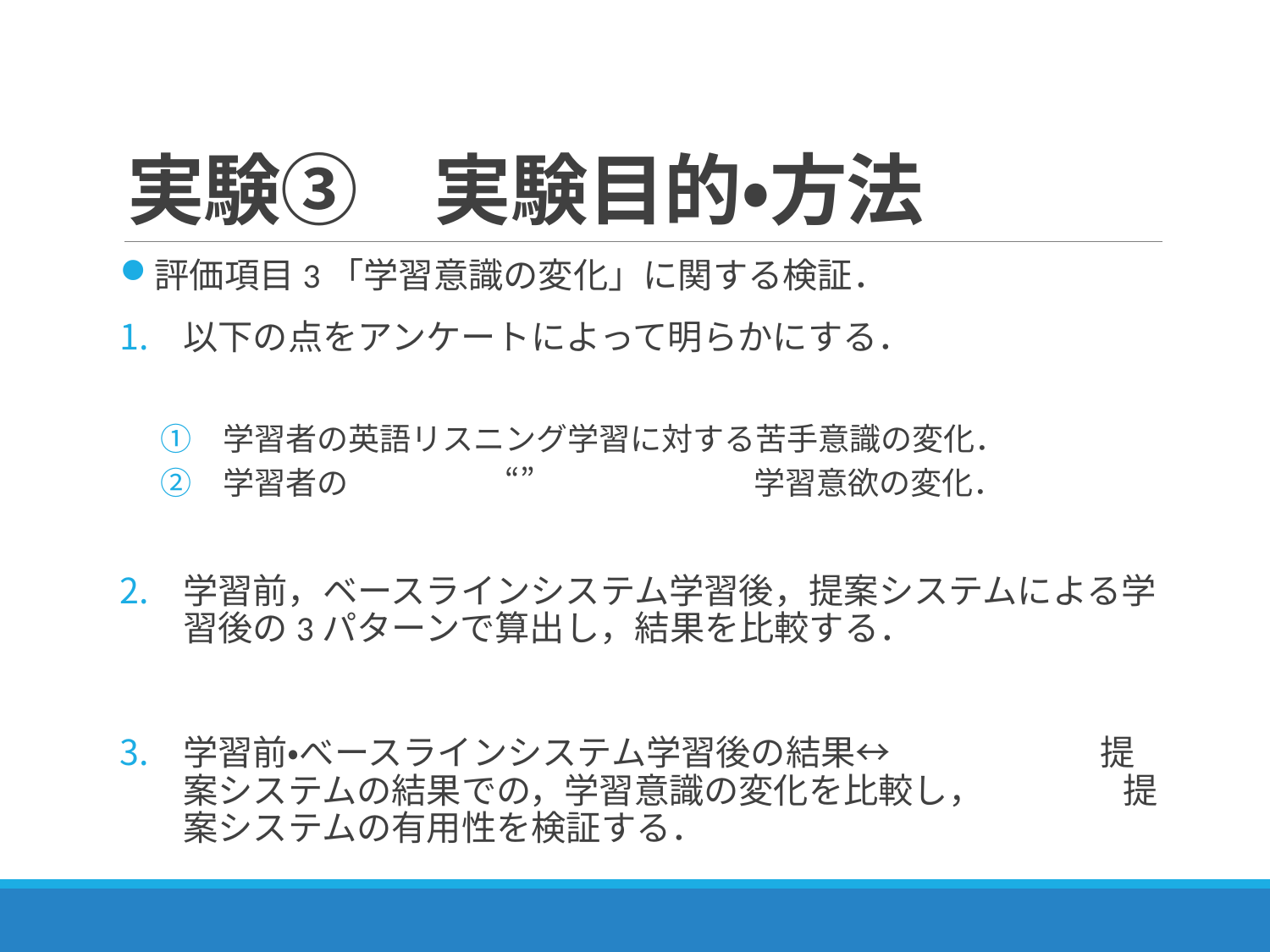

# 実験③　実験目的・方法
評価項目3「学習意識の変化」に関する検証．
以下の点をアンケートによって明らかにする．

学習者の英語リスニング学習に対する苦手意識の変化．
学習者の　　　　　“”　　　　　　　学習意欲の変化．

学習前，ベースラインシステム学習後，提案システムによる学習後の3パターンで算出し，結果を比較する．

学習前・べースラインシステム学習後の結果↔　　　　　　提案システムの結果での，学習意識の変化を比較し，　　　　提案システムの有用性を検証する．
25